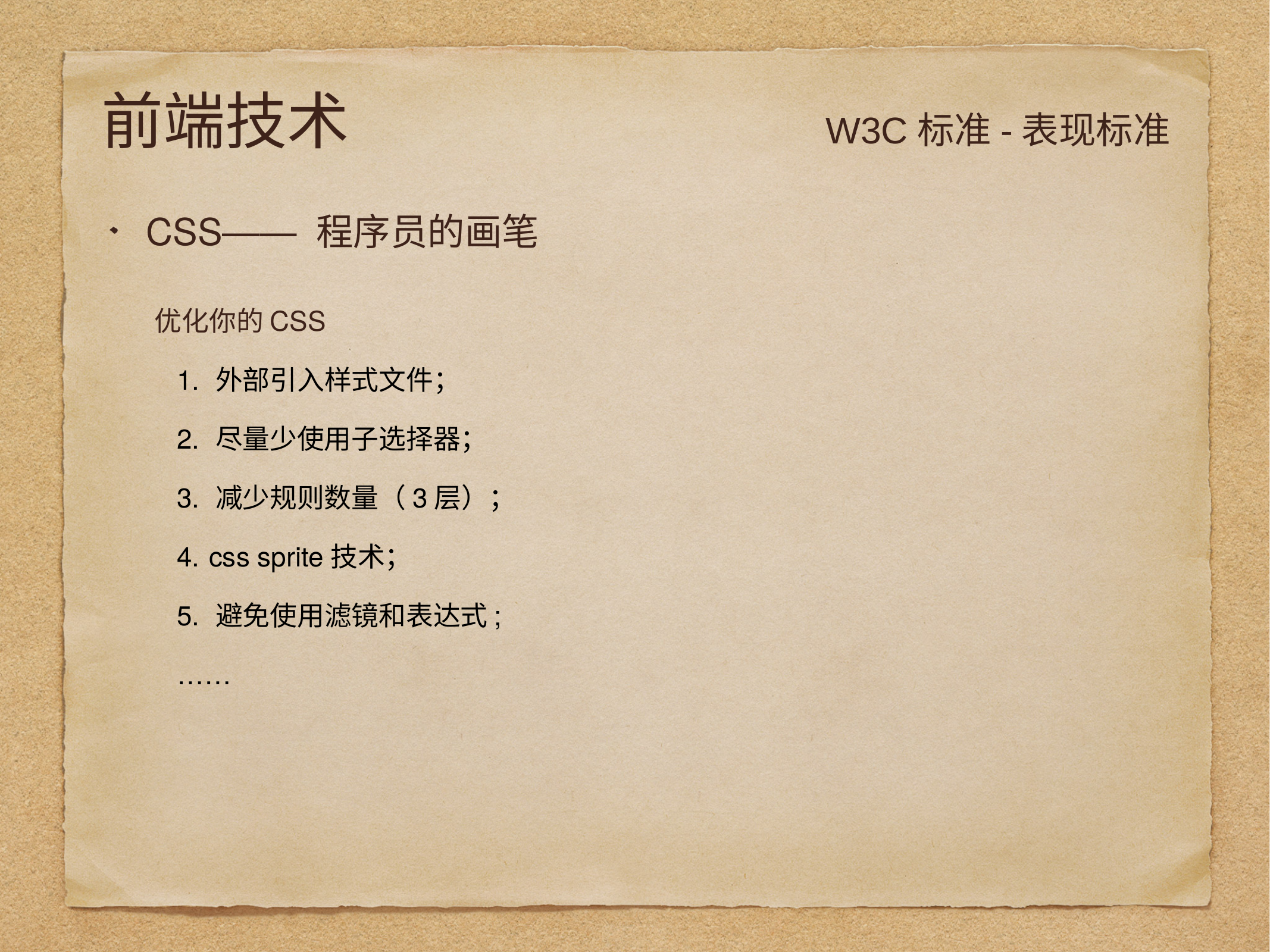

# 前端技术
W3C标准-表现标准
CSS—— 程序员的画笔
     优化你的CSS
 外部引入样式文件；
 尽量少使用子选择器；
 减少规则数量（3层）；
 css sprite技术；
 避免使用滤镜和表达式;
……